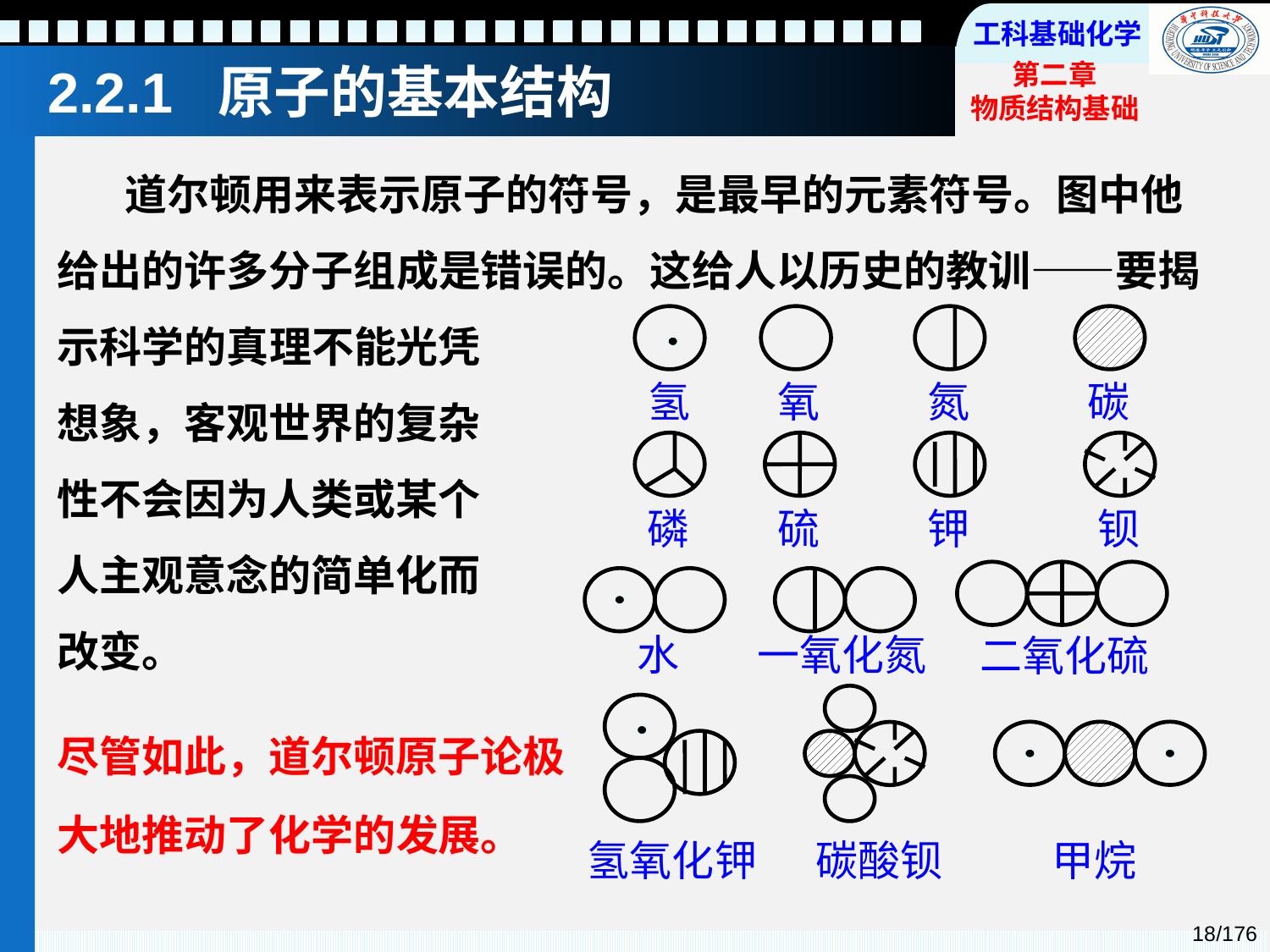

2.2.1  原子的基本结构
      道尔顿用来表示原子的符号，是最早的元素符号。图中他给出的许多分子组成是错误的。这给人以历史的教训——要揭示科学的真理不能光凭
想象，客观世界的复杂
性不会因为人类或某个
人主观意念的简单化而
改变。

氢
氧
氮
碳

磷
硫
钾
钡

水
一氧化氮
二氧化硫

氢氧化钾
碳酸钡
甲烷
尽管如此，道尔顿原子论极大地推动了化学的发展。